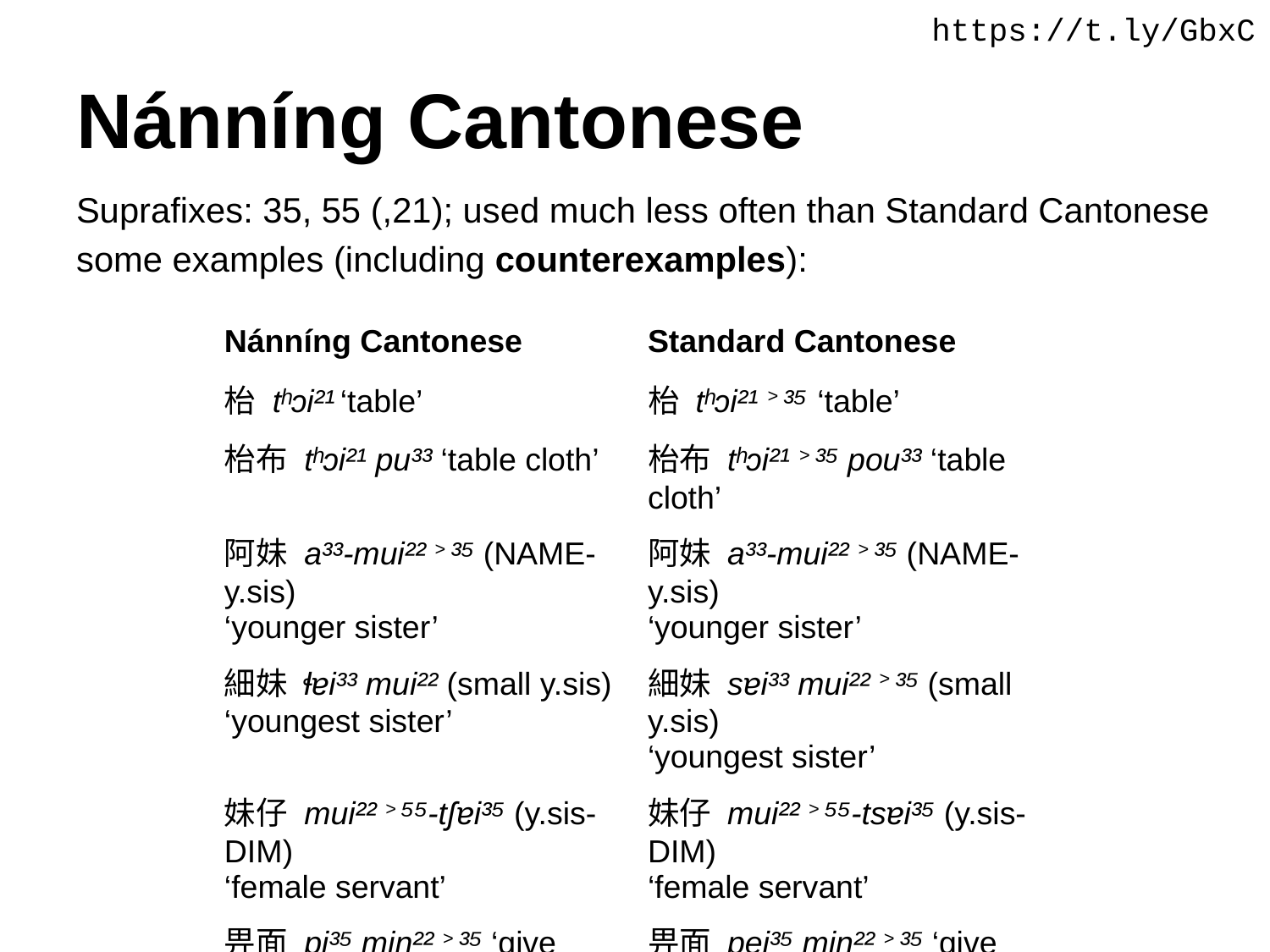

https://t.ly/GbxC
# Nánníng Cantonese
Suprafixes: 35, 55 (,21); used much less often than Standard Cantonese
some examples (including counterexamples):
| Nánníng Cantonese | Standard Cantonese |
| --- | --- |
| 枱 tʰɔi²¹ ‘table’ | 枱 tʰɔi²¹ > ³⁵ ‘table’ |
| 枱布 tʰɔi²¹ pu³³ ‘table cloth’ | 枱布 tʰɔi²¹ > ³⁵ pou³³ ‘table cloth’ |
| 阿妹 a³³-mui²² > ³⁵ (name-y.sis) ‘younger sister’ | 阿妹 a³³-mui²² > ³⁵ (name-y.sis) ‘younger sister’ |
| 細妹 ɬɐi³³ mui²² (small y.sis) ‘youngest sister’ | 細妹 sɐi³³ mui²² > ³⁵ (small y.sis) ‘youngest sister’ |
| 妹仔 mui²² > ⁵⁵-tʃɐi³⁵ (y.sis-dim) ‘female servant’ | 妹仔 mui²² > ⁵⁵-tsɐi³⁵ (y.sis-dim) ‘female servant’ |
| 畀面 pi³⁵ min²² > ³⁵ ‘give face’ | 畀面 pei³⁵ min²² > ³⁵ ‘give face’ |
| 面子 min²² > ³⁵-tʃi³⁵ (face-noun) | 面子 min²²-tsi³⁵ (face-noun) |
| 堡壘 pu³⁵ lui²⁴ > ⁵⁵ ‘fortress’ | 堡壘 pou³⁵ lɵy¹³ ‘fortress’ |